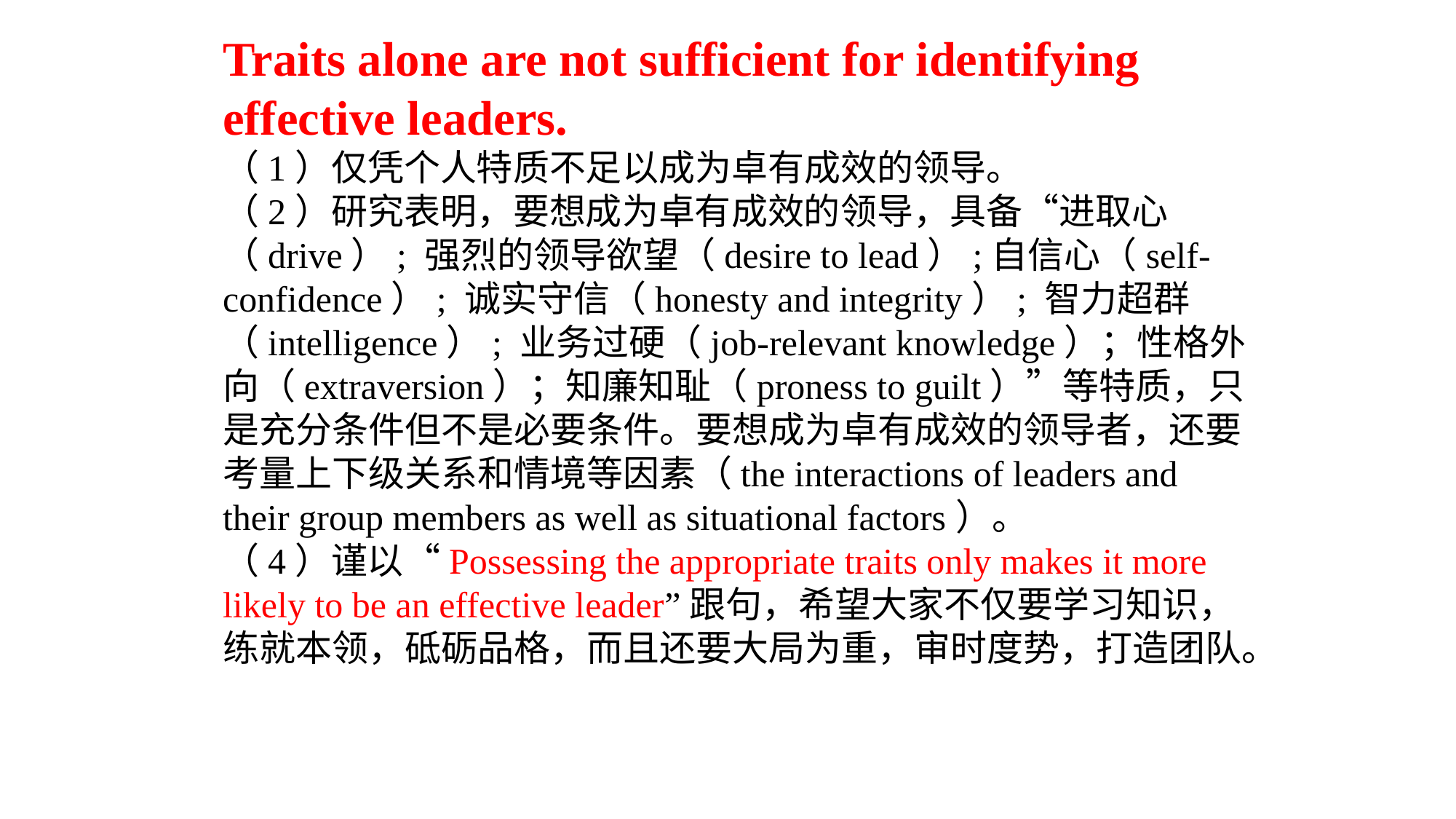

Traits alone are not sufficient for identifying effective leaders.
（1）仅凭个人特质不足以成为卓有成效的领导。
（2）研究表明，要想成为卓有成效的领导，具备“进取心（drive）; 强烈的领导欲望（desire to lead）;自信心（self-confidence）; 诚实守信（honesty and integrity）; 智力超群（intelligence）; 业务过硬（job-relevant knowledge）；性格外向（extraversion）；知廉知耻（proness to guilt）”等特质，只是充分条件但不是必要条件。要想成为卓有成效的领导者，还要考量上下级关系和情境等因素（the interactions of leaders and their group members as well as situational factors）。
（4）谨以“Possessing the appropriate traits only makes it more likely to be an effective leader”跟句，希望大家不仅要学习知识，练就本领，砥砺品格，而且还要大局为重，审时度势，打造团队。